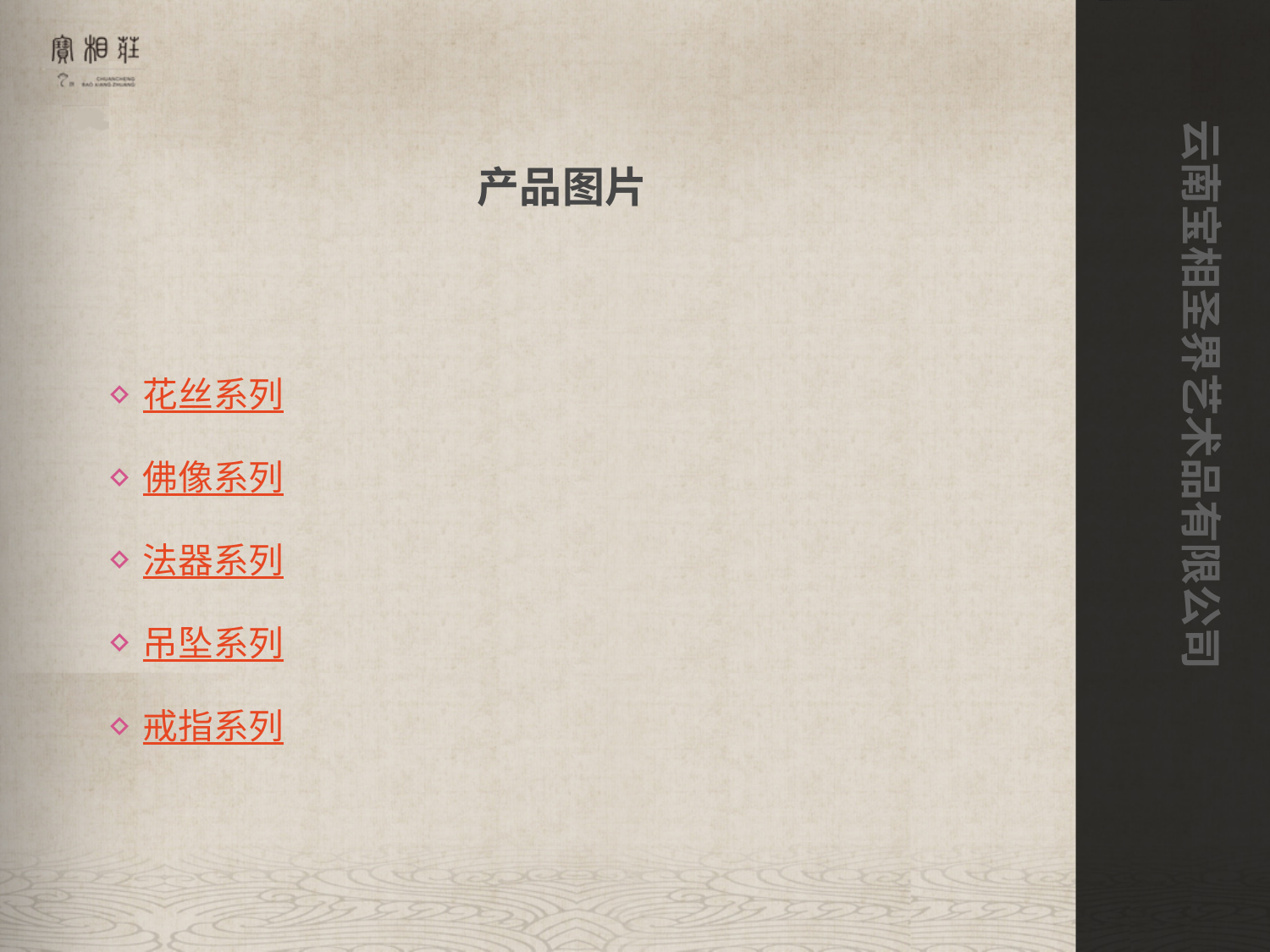

云南宝相圣界艺术品有限公司
# 产品图片
花丝系列
佛像系列
法器系列
吊坠系列
戒指系列